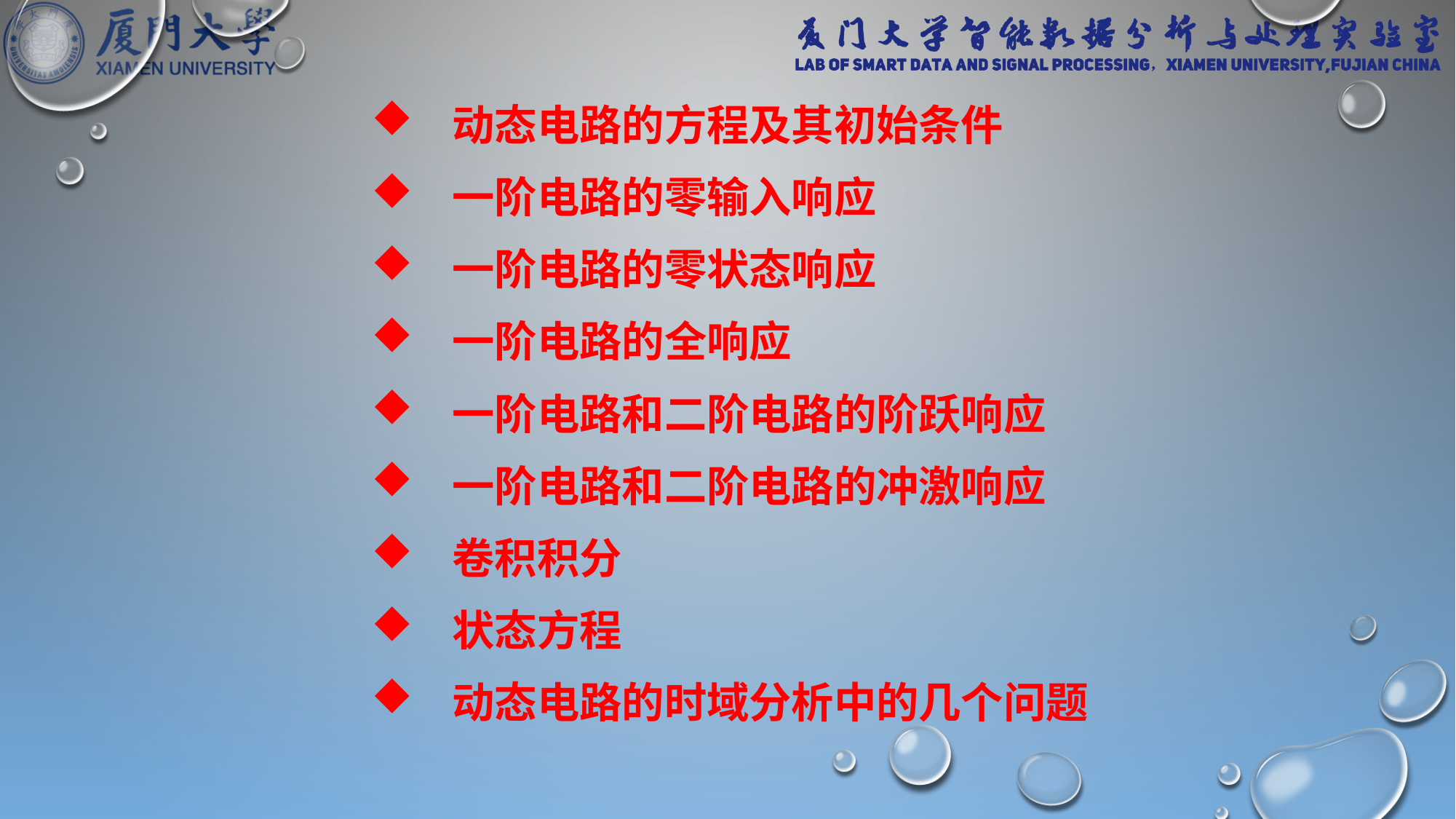

动态电路的方程及其初始条件
   一阶电路的零输入响应
   一阶电路的零状态响应
   一阶电路的全响应
   一阶电路和二阶电路的阶跃响应
   一阶电路和二阶电路的冲激响应
   卷积积分
   状态方程
   动态电路的时域分析中的几个问题